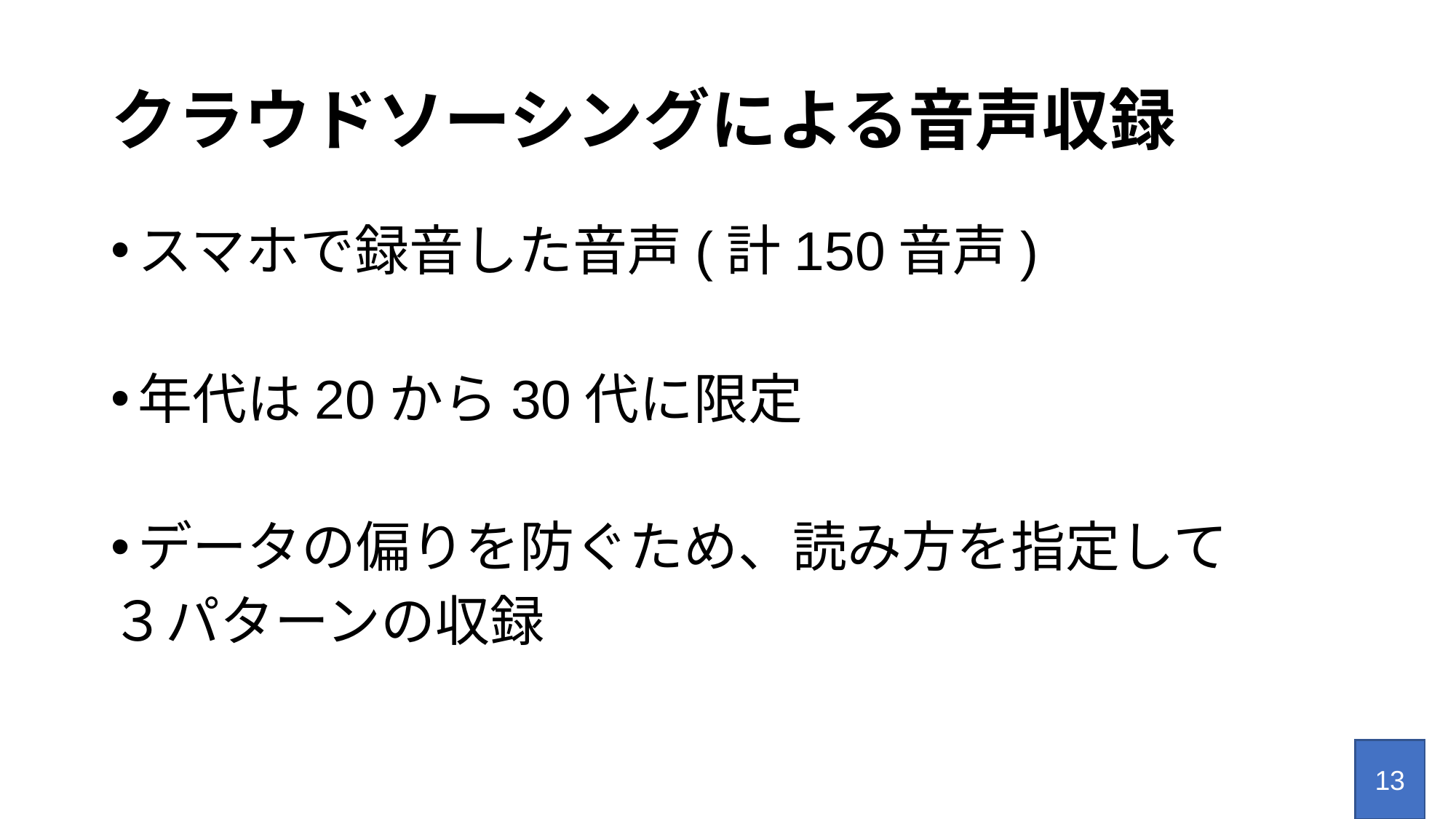

# クラウドソーシングによる音声収録
スマホで録音した音声(計150音声)

年代は20から30代に限定

データの偏りを防ぐため、読み方を指定して
３パターンの収録

13